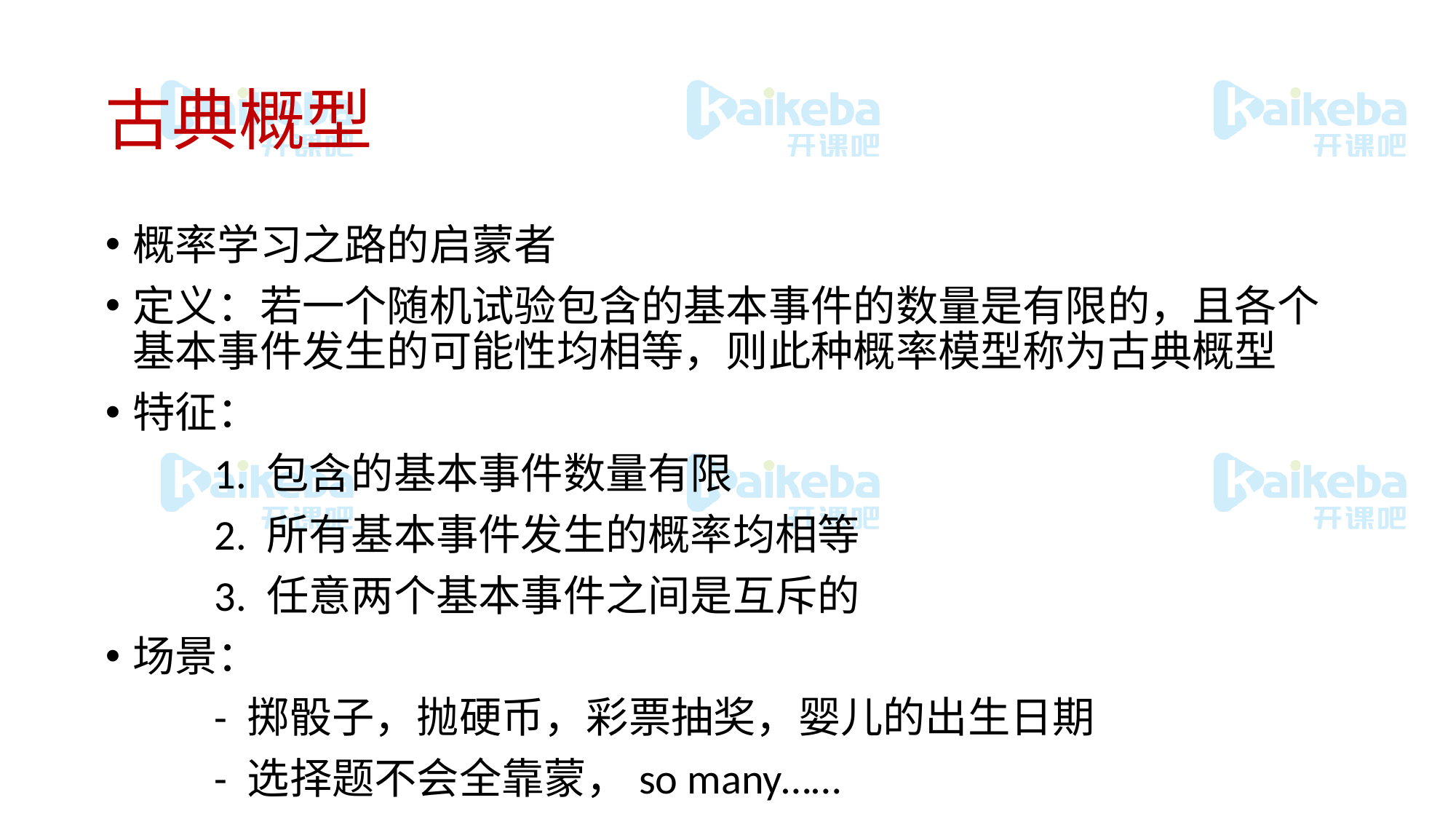

# 古典概型
概率学习之路的启蒙者
定义：若一个随机试验包含的基本事件的数量是有限的，且各个基本事件发生的可能性均相等，则此种概率模型称为古典概型
特征：
	1. 包含的基本事件数量有限
	2. 所有基本事件发生的概率均相等
	3. 任意两个基本事件之间是互斥的
场景：
	- 掷骰子，抛硬币，彩票抽奖，婴儿的出生日期
	- 选择题不会全靠蒙，so many……